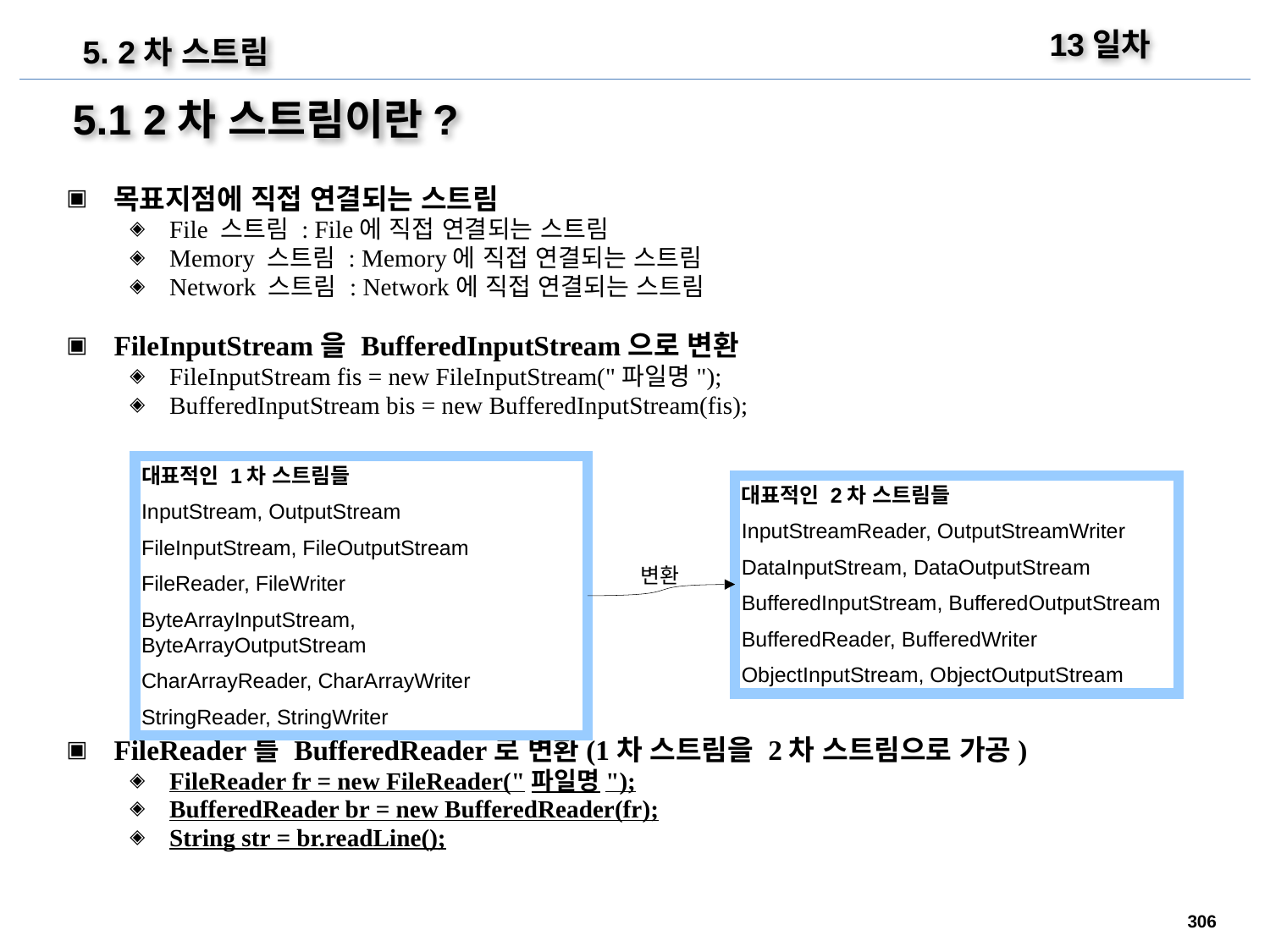

13일차
5. 2차 스트림
5.1 2차 스트림이란?
목표지점에 직접 연결되는 스트림
File 스트림 : File에 직접 연결되는 스트림
Memory 스트림 : Memory에 직접 연결되는 스트림
Network 스트림 : Network에 직접 연결되는 스트림

FileInputStream을 BufferedInputStream으로 변환
FileInputStream fis = new FileInputStream("파일명");
BufferedInputStream bis = new BufferedInputStream(fis);

FileReader를 BufferedReader로 변환(1차 스트림을 2차 스트림으로 가공)
FileReader fr = new FileReader("파일명");
BufferedReader br = new BufferedReader(fr);
String str = br.readLine();
대표적인 1차 스트림들
InputStream, OutputStream
FileInputStream, FileOutputStream
FileReader, FileWriter
ByteArrayInputStream, ByteArrayOutputStream
CharArrayReader, CharArrayWriter
StringReader, StringWriter
대표적인 2차 스트림들
InputStreamReader, OutputStreamWriter
DataInputStream, DataOutputStream
BufferedInputStream, BufferedOutputStream
BufferedReader, BufferedWriter
ObjectInputStream, ObjectOutputStream
변환